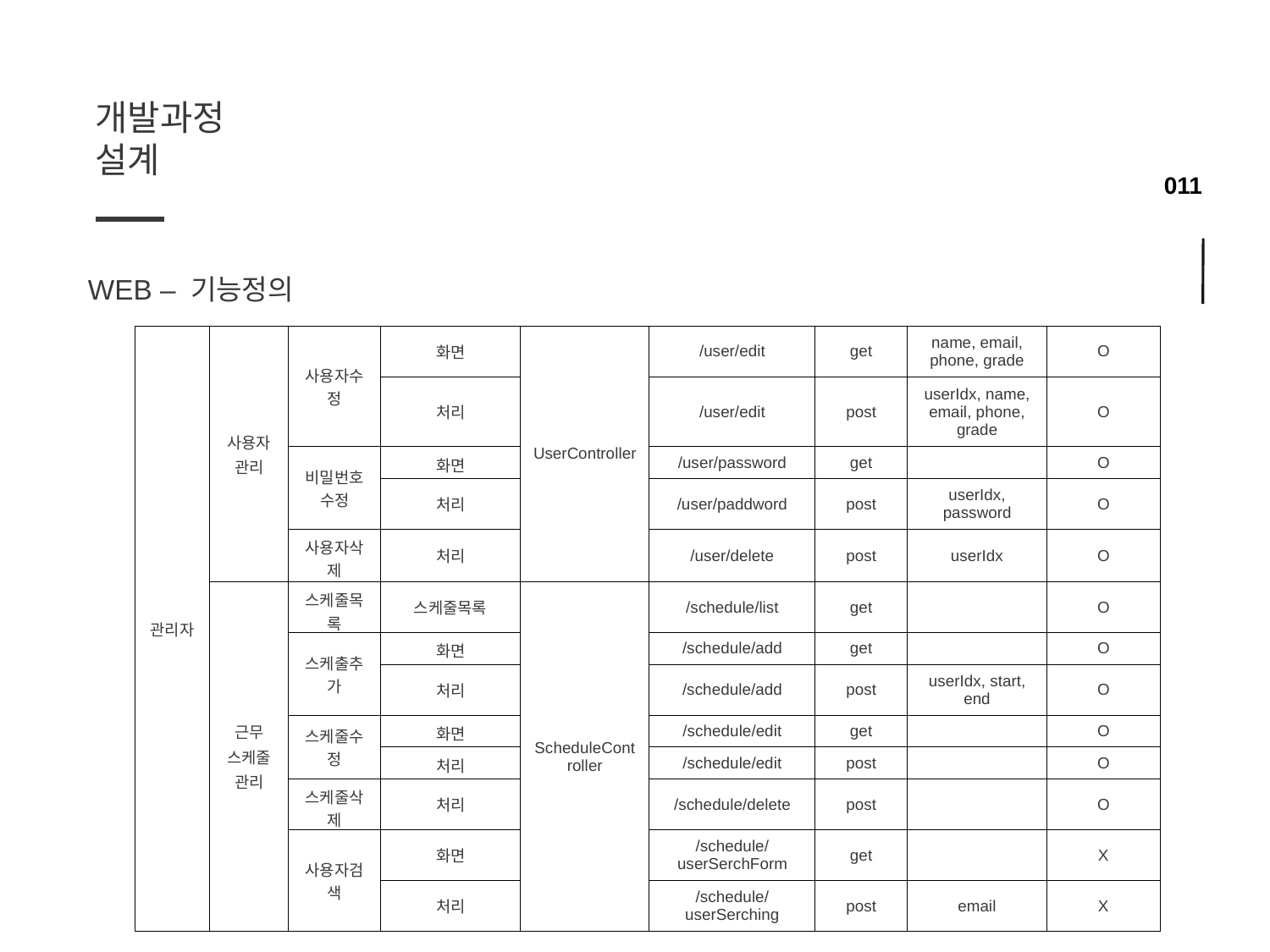

개발과정
설계
WEB – 기능정의
| 관리자 | 사용자 관리 | 사용자수정 | 화면 | UserController | /user/edit | get | name, email, phone, grade | O |
| --- | --- | --- | --- | --- | --- | --- | --- | --- |
|  |  |  | 처리 |  | /user/edit | post | userIdx, name, email, phone, grade | O |
|  |  | 비밀번호수정 | 화면 |  | /user/password | get |  | O |
|  |  |  | 처리 |  | /user/paddword | post | userIdx, password | O |
|  |  | 사용자삭제 | 처리 |  | /user/delete | post | userIdx | O |
|  | 근무 스케줄 관리 | 스케줄목록 | 스케줄목록 | ScheduleController | /schedule/list | get |  | O |
|  |  | 스케출추가 | 화면 |  | /schedule/add | get |  | O |
|  |  |  | 처리 |  | /schedule/add | post | userIdx, start, end | O |
|  |  | 스케줄수정 | 화면 |  | /schedule/edit | get |  | O |
|  |  |  | 처리 |  | /schedule/edit | post |  | O |
|  |  | 스케줄삭제 | 처리 |  | /schedule/delete | post |  | O |
|  |  | 사용자검색 | 화면 |  | /schedule/userSerchForm | get |  | X |
|  |  |  | 처리 |  | /schedule/userSerching | post | email | X |